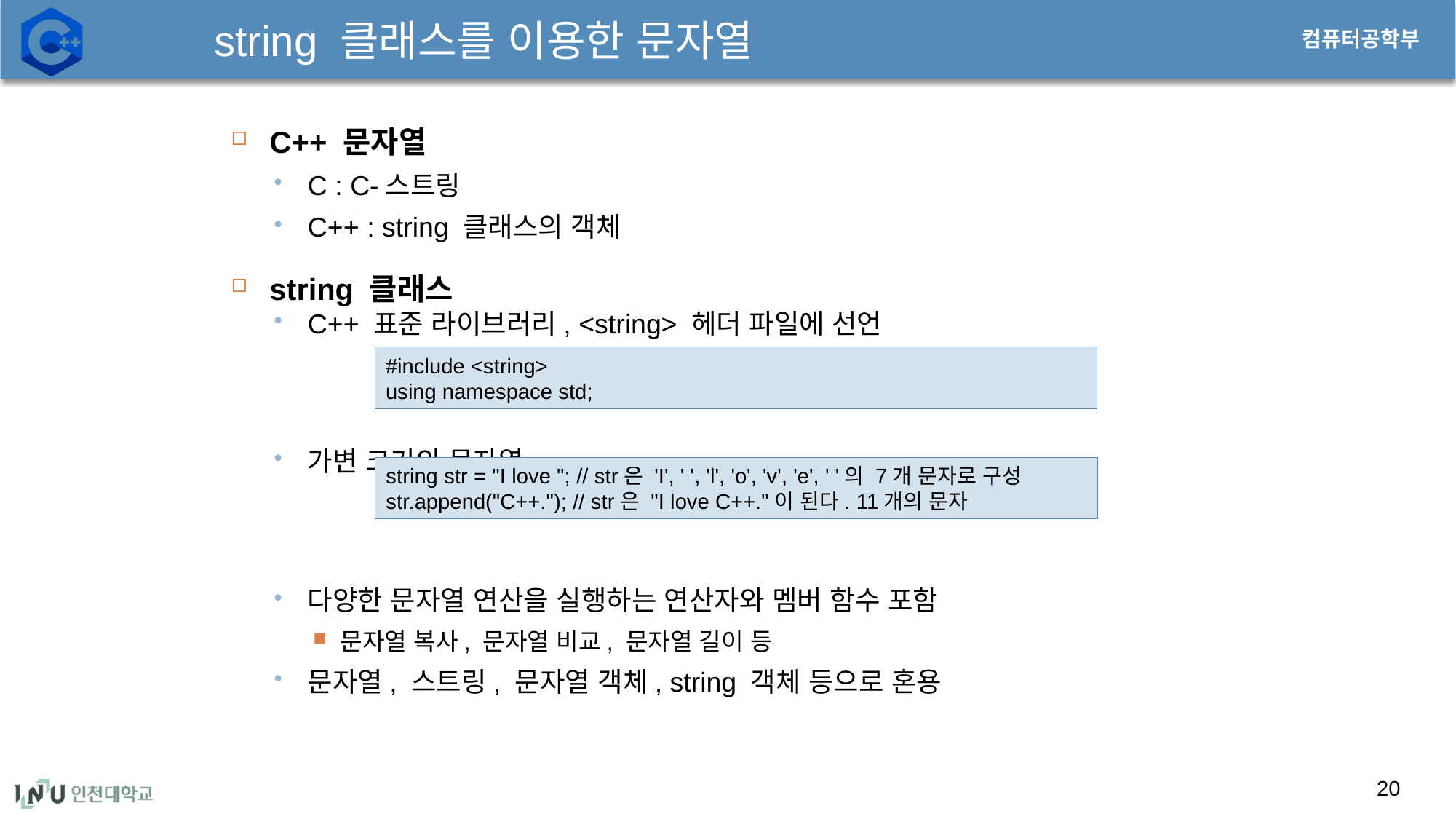

# string 클래스를 이용한 문자열
C++ 문자열
C : C-스트링
C++ : string 클래스의 객체
string 클래스
C++ 표준 라이브러리, <string> 헤더 파일에 선언

가변 크기의 문자열

다양한 문자열 연산을 실행하는 연산자와 멤버 함수 포함
문자열 복사, 문자열 비교, 문자열 길이 등
문자열, 스트링, 문자열 객체, string 객체 등으로 혼용
#include <string>
using namespace std;
string str = "I love "; // str은 'I', ' ', 'l', 'o', 'v', 'e', ' '의 7개 문자로 구성
str.append("C++."); // str은 "I love C++."이 된다. 11개의 문자